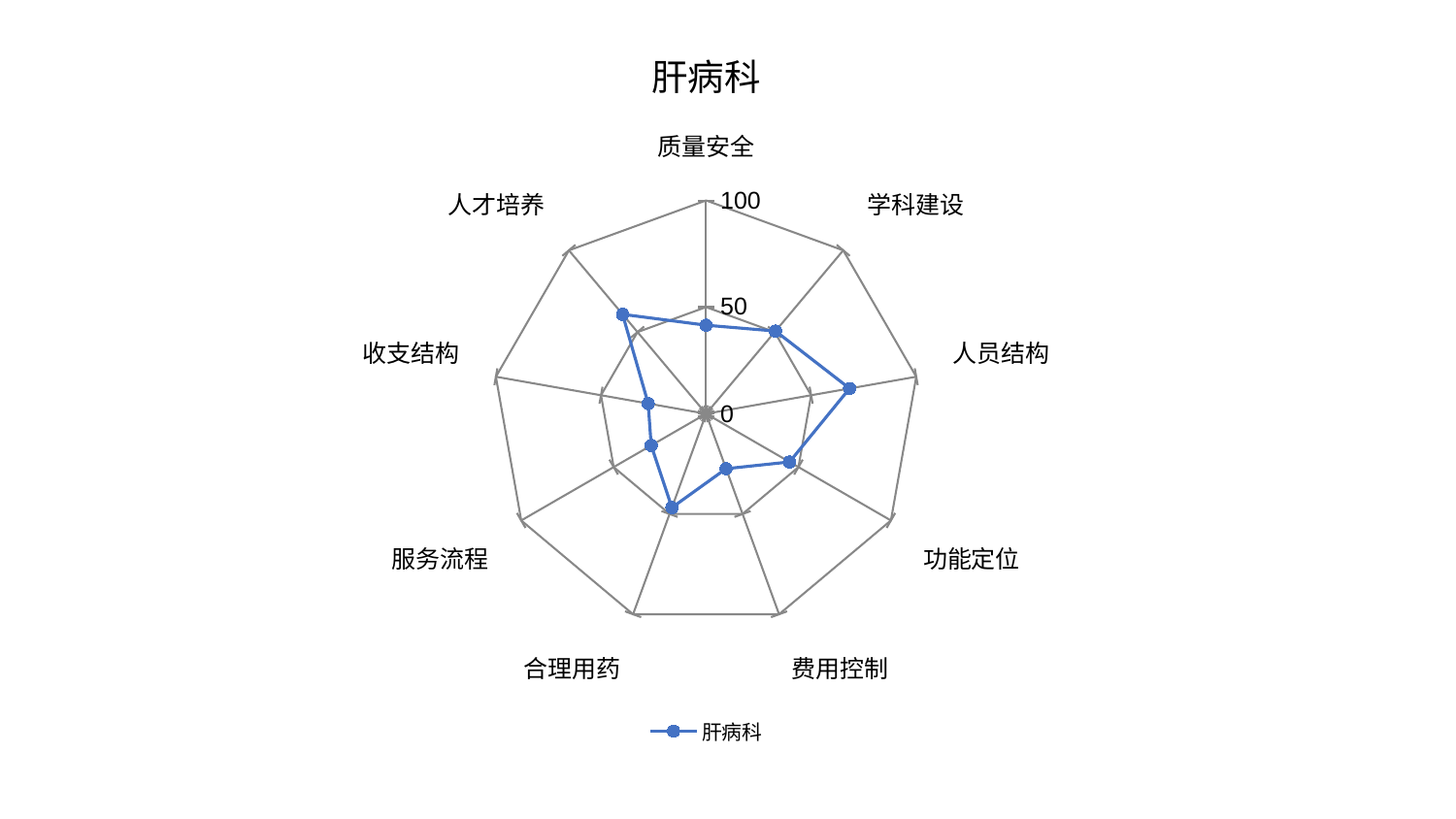

### Chart: 肝病科

| Category | 肝病科 |
|---|---|
| 质量安全 | 41.520835737623926 |
| 学科建设 | 50.62038099125303 |
| 人员结构 | 68.28777996117587 |
| 功能定位 | 45.18743799398939 |
| 费用控制 | 27.40083544765946 |
| 合理用药 | 46.794232391103115 |
| 服务流程 | 29.722605022743835 |
| 收支结构 | 27.54470227959304 |
| 人才培养 | 60.857633464770025 |
113